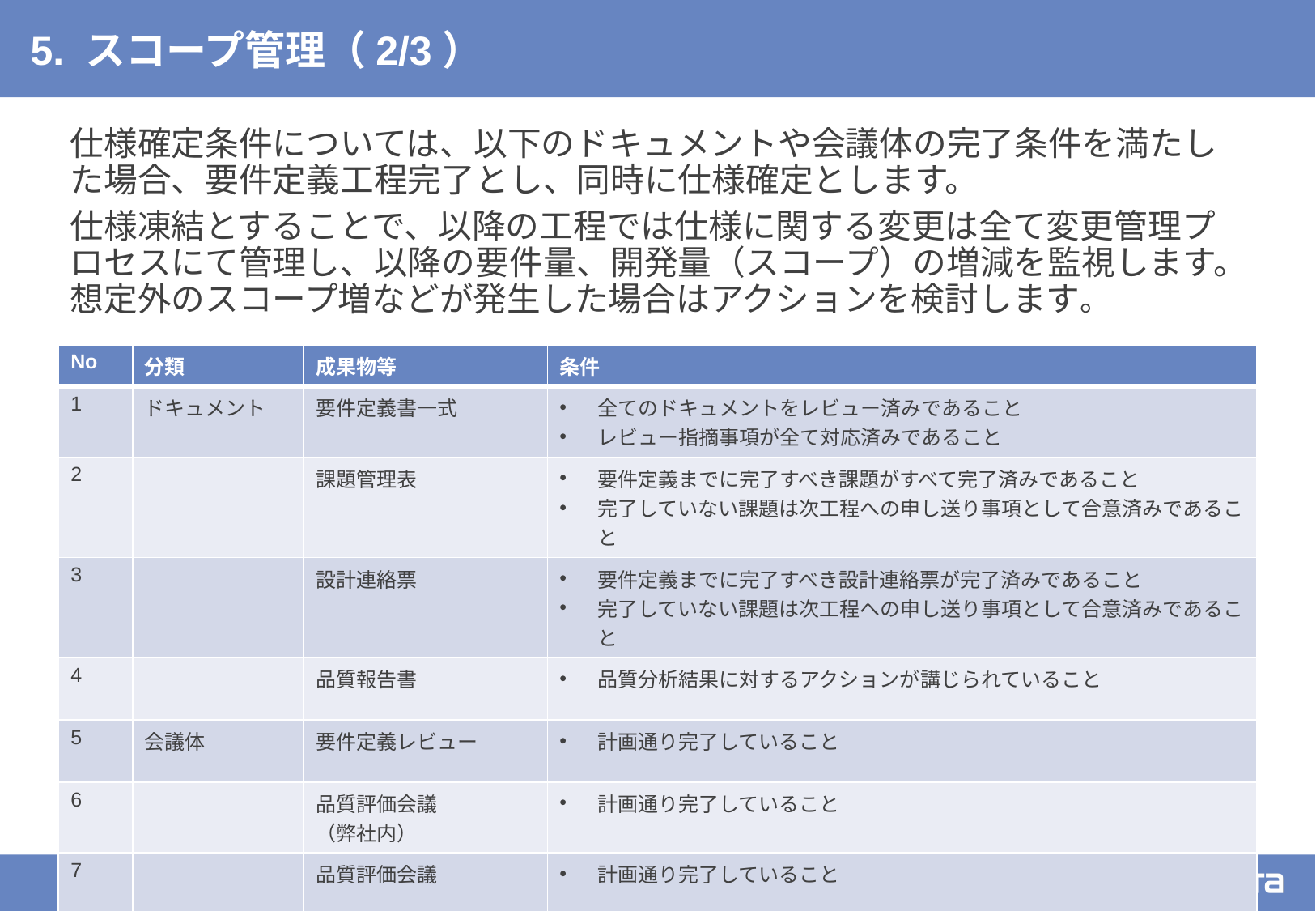

# 5. スコープ管理（2/3）
仕様確定条件については、以下のドキュメントや会議体の完了条件を満たした場合、要件定義工程完了とし、同時に仕様確定とします。
仕様凍結とすることで、以降の工程では仕様に関する変更は全て変更管理プロセスにて管理し、以降の要件量、開発量（スコープ）の増減を監視します。想定外のスコープ増などが発生した場合はアクションを検討します。
| No | 分類 | 成果物等 | 条件 |
| --- | --- | --- | --- |
| 1 | ドキュメント | 要件定義書一式 | 全てのドキュメントをレビュー済みであること レビュー指摘事項が全て対応済みであること |
| 2 |  | 課題管理表 | 要件定義までに完了すべき課題がすべて完了済みであること 完了していない課題は次工程への申し送り事項として合意済みであること |
| 3 |  | 設計連絡票 | 要件定義までに完了すべき設計連絡票が完了済みであること 完了していない課題は次工程への申し送り事項として合意済みであること |
| 4 |  | 品質報告書 | 品質分析結果に対するアクションが講じられていること |
| 5 | 会議体 | 要件定義レビュー | 計画通り完了していること |
| 6 |  | 品質評価会議 （弊社内） | 計画通り完了していること |
| 7 |  | 品質評価会議 | 計画通り完了していること |